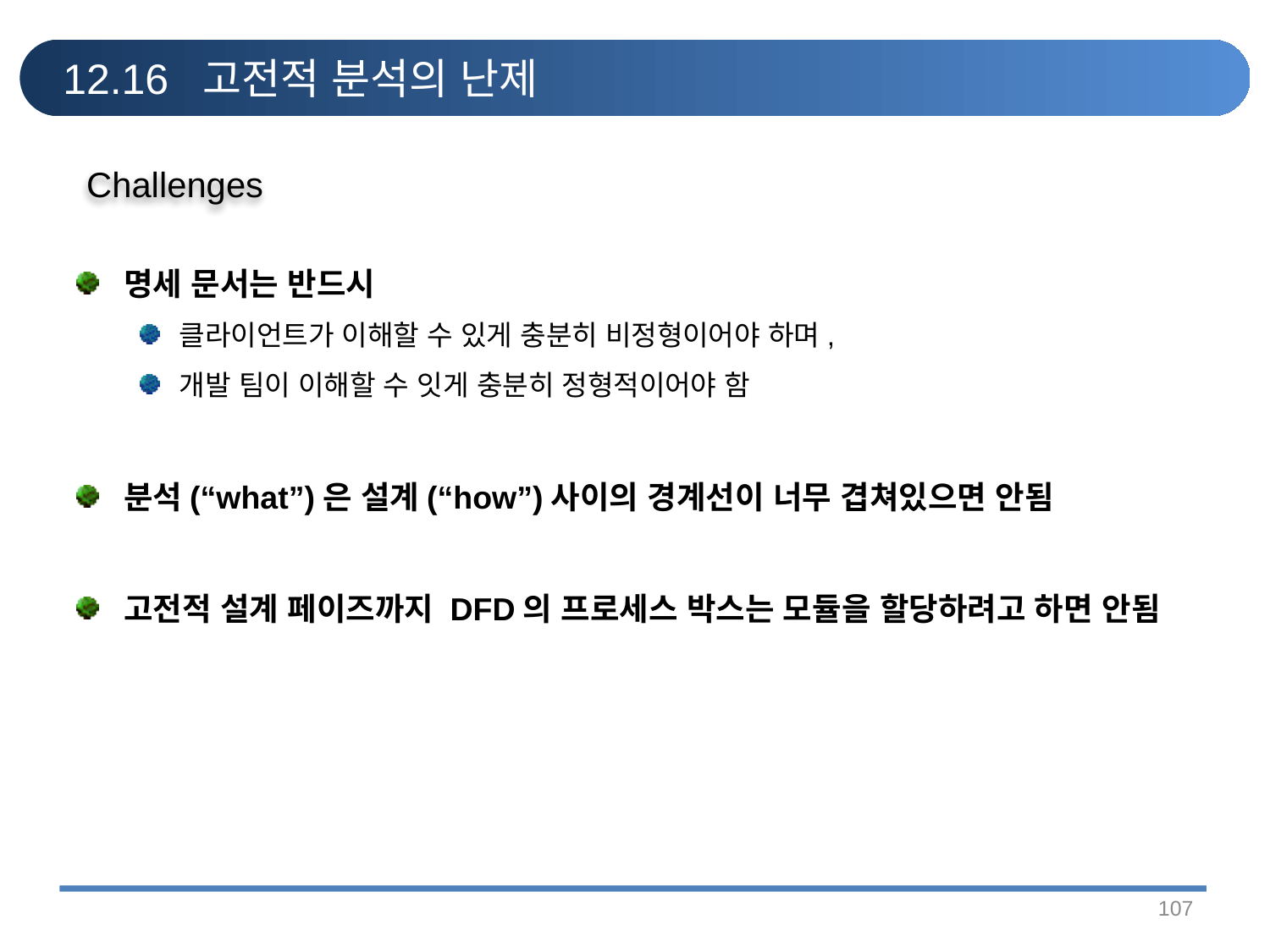

# 12.16  고전적 분석의 난제
Challenges
명세 문서는 반드시
클라이언트가 이해할 수 있게 충분히 비정형이어야 하며,
개발 팀이 이해할 수 잇게 충분히 정형적이어야 함

분석(“what”)은 설계(“how”)사이의 경계선이 너무 겹쳐있으면 안됨

고전적 설계 페이즈까지 DFD의 프로세스 박스는 모듈을 할당하려고 하면 안됨
107